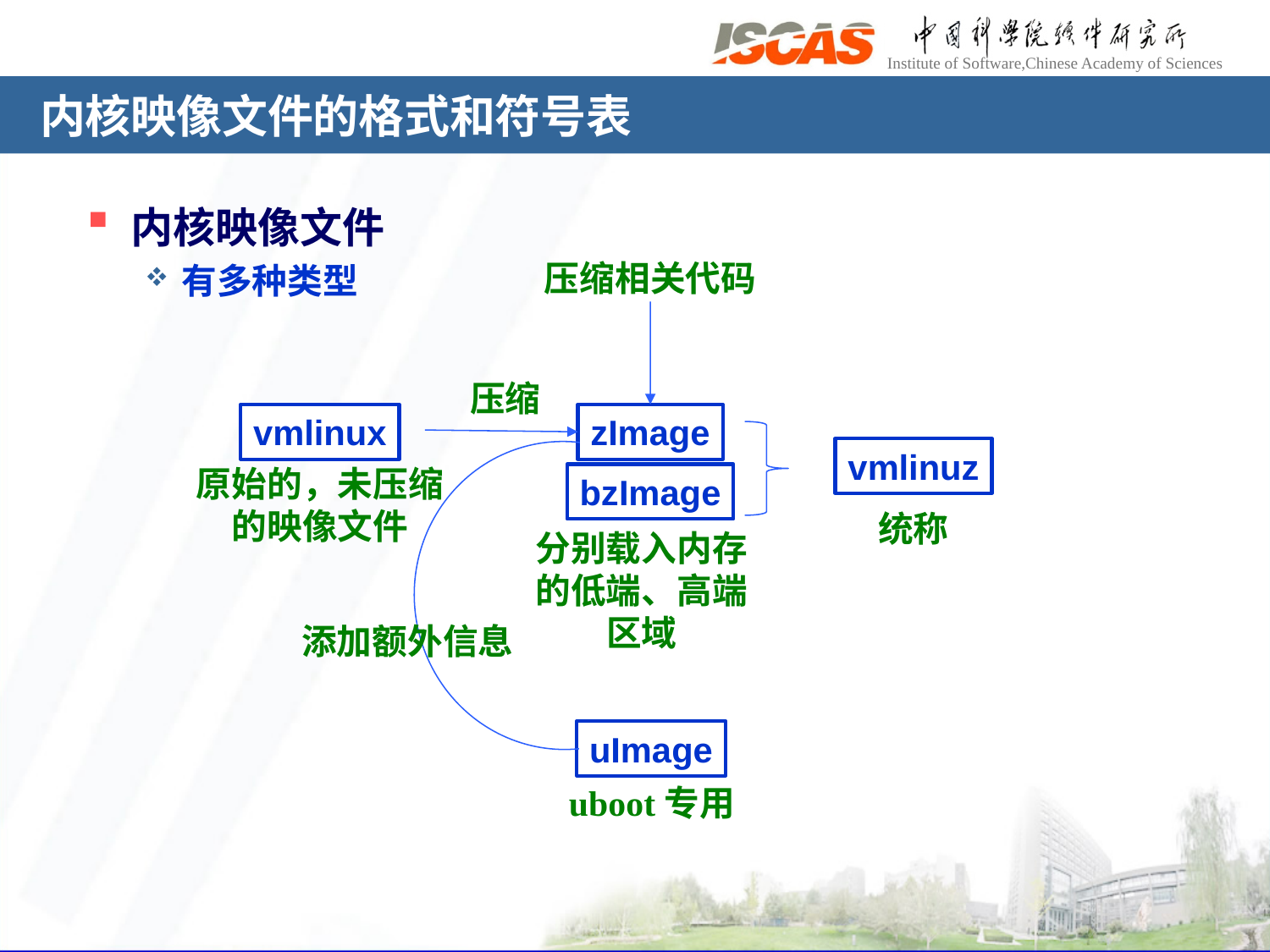

# 内核映像文件的格式和符号表
内核映像文件
有多种类型
压缩相关代码
压缩
vmlinux
zImage

vmlinuz

原始的，未压缩
的映像文件
bzImage
统称
分别载入内存的低端、高端区域
添加额外信息
uImage
uboot专用